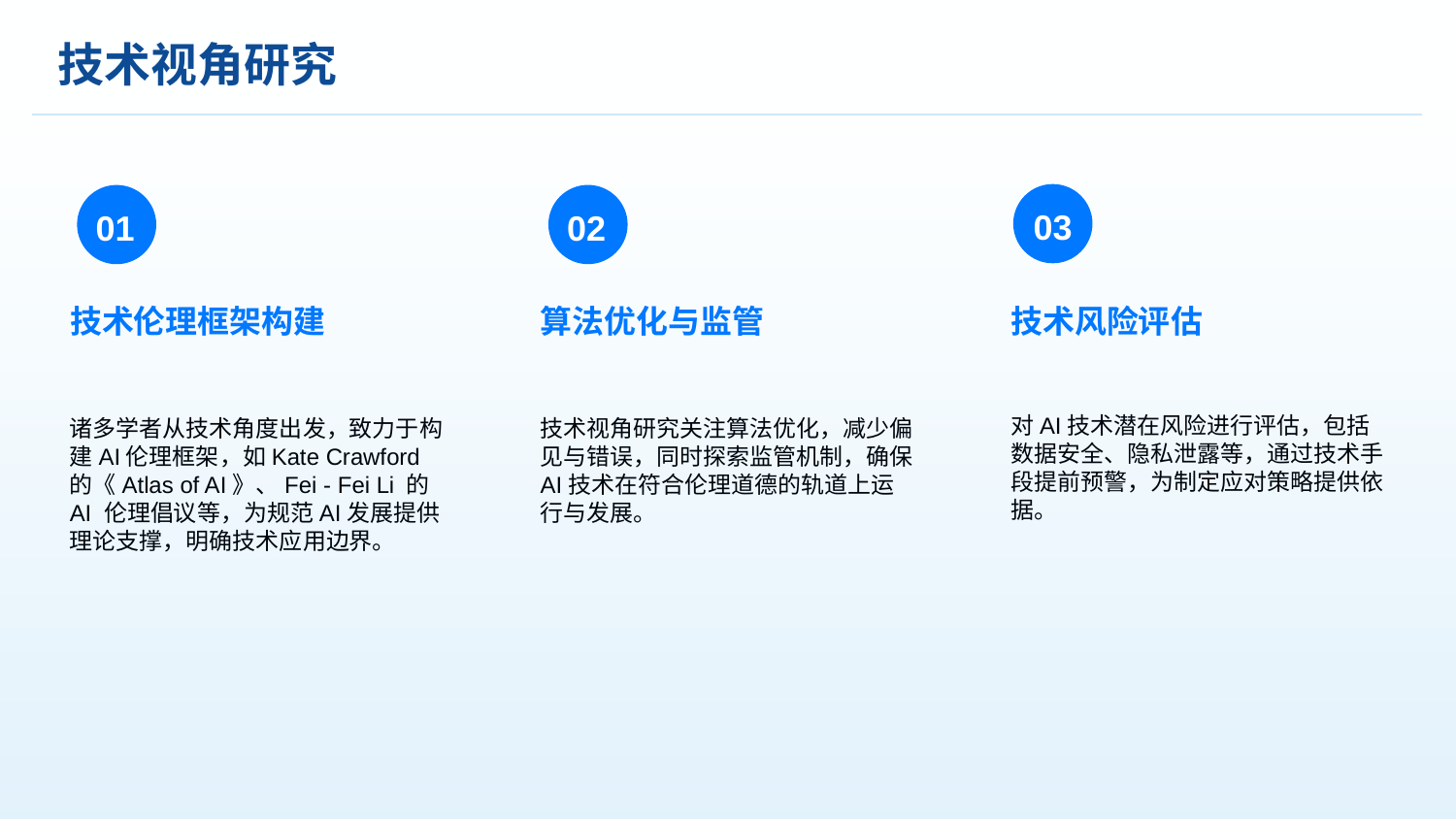

技术视角研究

03
02
01
技术伦理框架构建
算法优化与监管
技术风险评估
对AI技术潜在风险进行评估，包括数据安全、隐私泄露等，通过技术手段提前预警，为制定应对策略提供依据。
技术视角研究关注算法优化，减少偏见与错误，同时探索监管机制，确保AI技术在符合伦理道德的轨道上运行与发展。
诸多学者从技术角度出发，致力于构建AI伦理框架，如Kate Crawford 的《Atlas of AI》、Fei - Fei Li 的 AI 伦理倡议等，为规范AI发展提供理论支撑，明确技术应用边界。